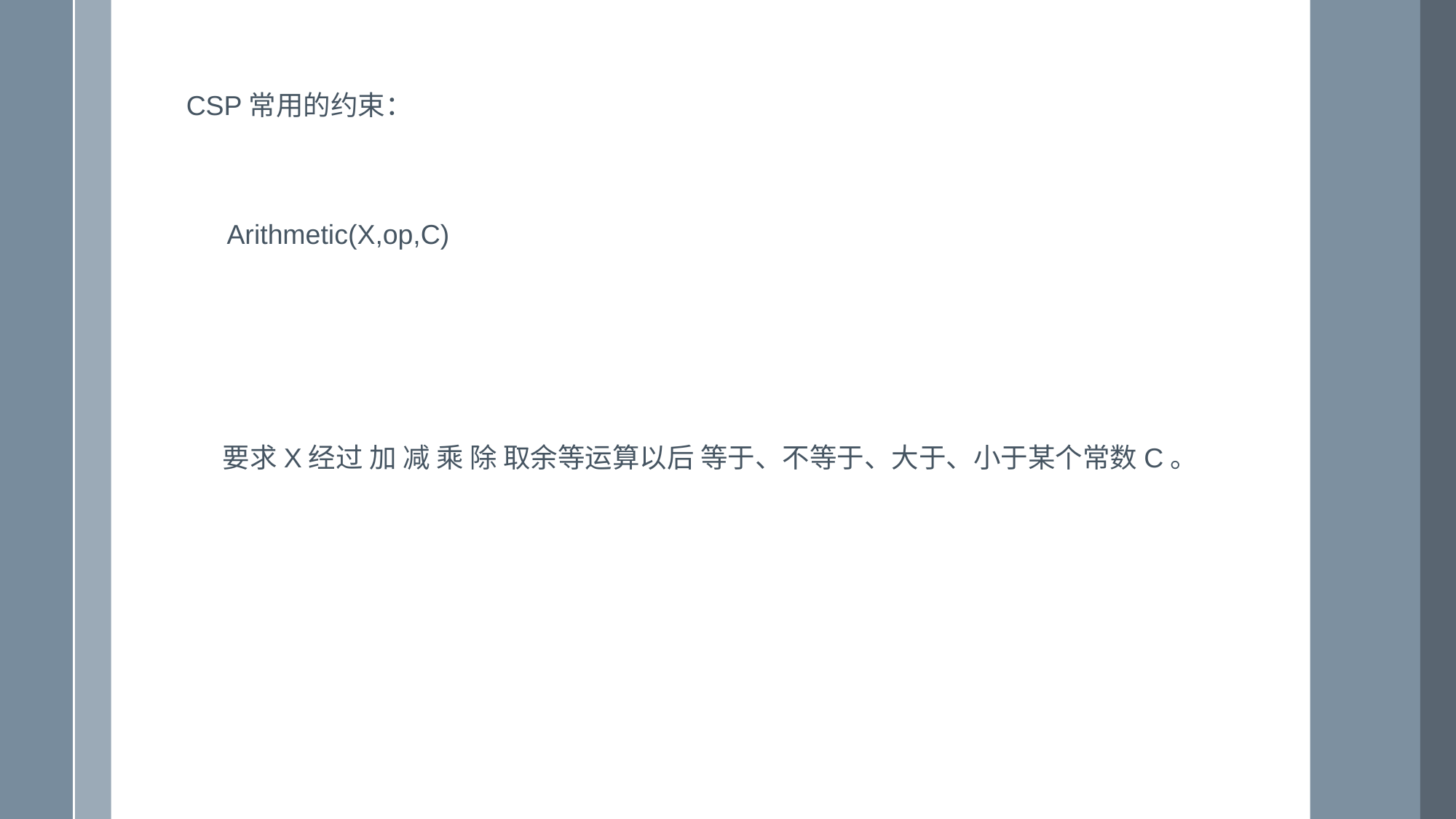

CSP常用的约束：
Arithmetic(X,op,C)
要求X经过 加 减 乘 除 取余等运算以后 等于、不等于、大于、小于某个常数C。